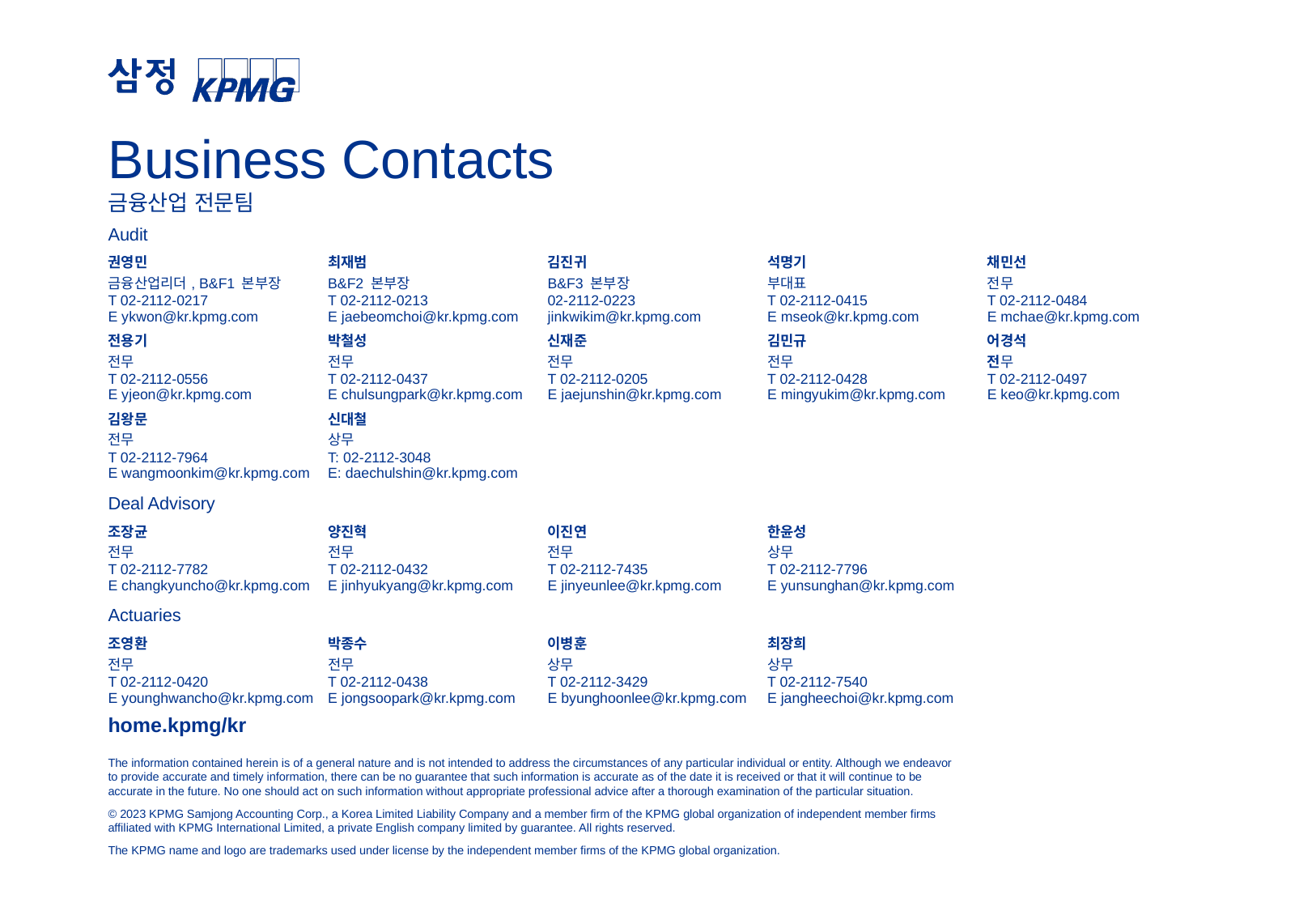

Business Contacts
| 금융산업 전문팀 |  |  |  |  |
| --- | --- | --- | --- | --- |
| Audit |  |  |  |  |
| 권영민 금융산업리더, B&F1 본부장 T 02-2112-0217 E ykwon@kr.kpmg.com | 최재범 B&F2 본부장 T 02-2112-0213 E jaebeomchoi@kr.kpmg.com | 김진귀 B&F3 본부장 02-2112-0223 jinkwikim@kr.kpmg.com | 석명기 부대표 T 02-2112-0415 E mseok@kr.kpmg.com | 채민선 전무 T 02-2112-0484 E mchae@kr.kpmg.com |
| 전용기 전무 T 02-2112-0556 E yjeon@kr.kpmg.com | 박철성 전무 T 02-2112-0437 E chulsungpark@kr.kpmg.com | 신재준 전무 T 02-2112-0205 E jaejunshin@kr.kpmg.com | 김민규 전무 T 02-2112-0428 E mingyukim@kr.kpmg.com | 어경석 전무 T 02-2112-0497 E keo@kr.kpmg.com |
| 김왕문 전무 T 02-2112-7964 E wangmoonkim@kr.kpmg.com | 신대철 상무 T: 02-2112-3048 E: daechulshin@kr.kpmg.com |  |  |  |
| Deal Advisory |  |  |  |  |
| 조장균 전무 T 02-2112-7782 E changkyuncho@kr.kpmg.com | 양진혁 전무 T 02-2112-0432 E jinhyukyang@kr.kpmg.com | 이진연 전무 T 02-2112-7435 E jinyeunlee@kr.kpmg.com | 한윤성 상무 T 02-2112-7796 E yunsunghan@kr.kpmg.com |  |
| Actuaries |  |  |  |  |
| 조영환 전무 T 02-2112-0420 E younghwancho@kr.kpmg.com | 박종수 전무 T 02-2112-0438 E jongsoopark@kr.kpmg.com | 이병훈 상무 T 02-2112-3429 E byunghoonlee@kr.kpmg.com | 최장희 상무 T 02-2112-7540 E jangheechoi@kr.kpmg.com |  |